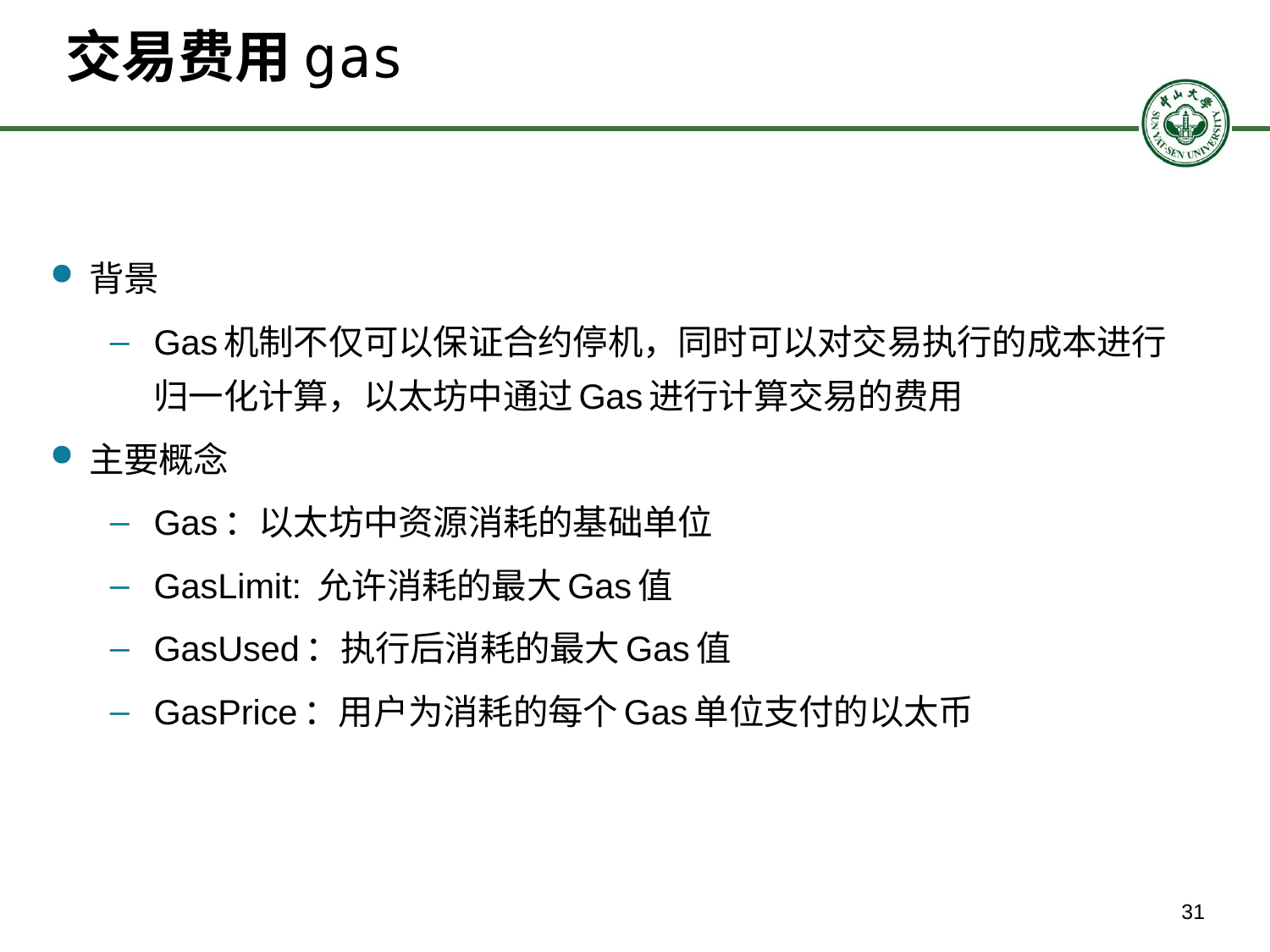

# 交易费用gas
背景
Gas机制不仅可以保证合约停机，同时可以对交易执行的成本进行归一化计算，以太坊中通过Gas进行计算交易的费用
主要概念
Gas：以太坊中资源消耗的基础单位
GasLimit: 允许消耗的最大Gas值
GasUsed：执行后消耗的最大Gas值
GasPrice：用户为消耗的每个Gas单位支付的以太币